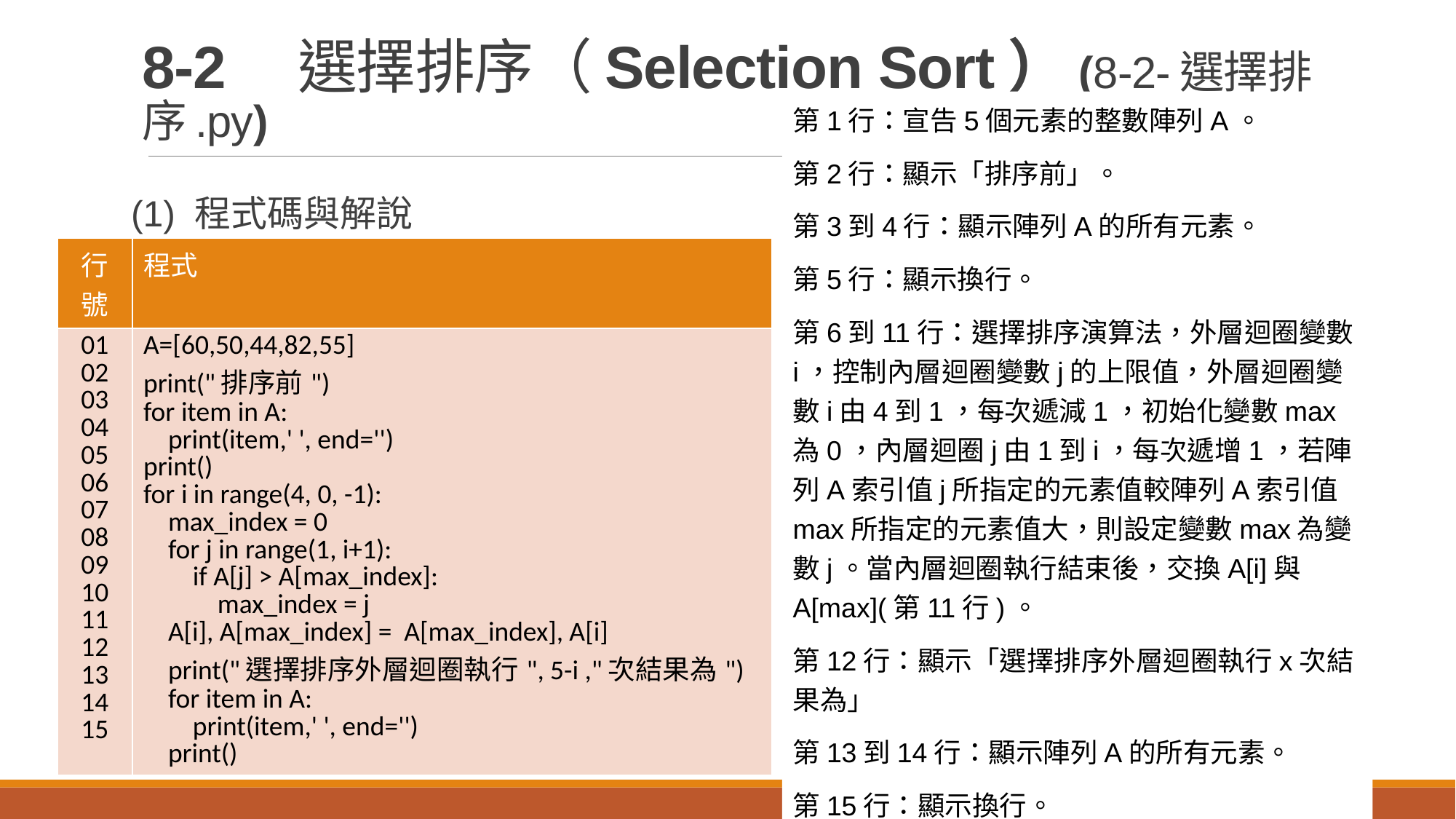

# 8-2　選擇排序（Selection Sort）(8-2-選擇排序.py)
第1行：宣告5個元素的整數陣列A。
第2行：顯示「排序前」。
第3到4行：顯示陣列A的所有元素。
第5行：顯示換行。
第6到11行：選擇排序演算法，外層迴圈變數i，控制內層迴圈變數j的上限值，外層迴圈變數i由4到1，每次遞減1，初始化變數max為0，內層迴圈j由1到i，每次遞增1，若陣列A索引值j所指定的元素值較陣列A索引值max所指定的元素值大，則設定變數max為變數j。當內層迴圈執行結束後，交換A[i]與A[max](第11行)。
第12行：顯示「選擇排序外層迴圈執行x次結果為」
第13到14行：顯示陣列A的所有元素。
第15行：顯示換行。
(1) 程式碼與解說
| 行號 | 程式 |
| --- | --- |
| 01 02 03 04 05 06 07 08 09 10 11 12 13 14 15 | A=[60,50,44,82,55] print("排序前") for item in A: print(item,' ', end='') print() for i in range(4, 0, -1): max\_index = 0 for j in range(1, i+1): if A[j] > A[max\_index]: max\_index = j A[i], A[max\_index] = A[max\_index], A[i] print("選擇排序外層迴圈執行", 5-i ,"次結果為") for item in A: print(item,' ', end='') print() |